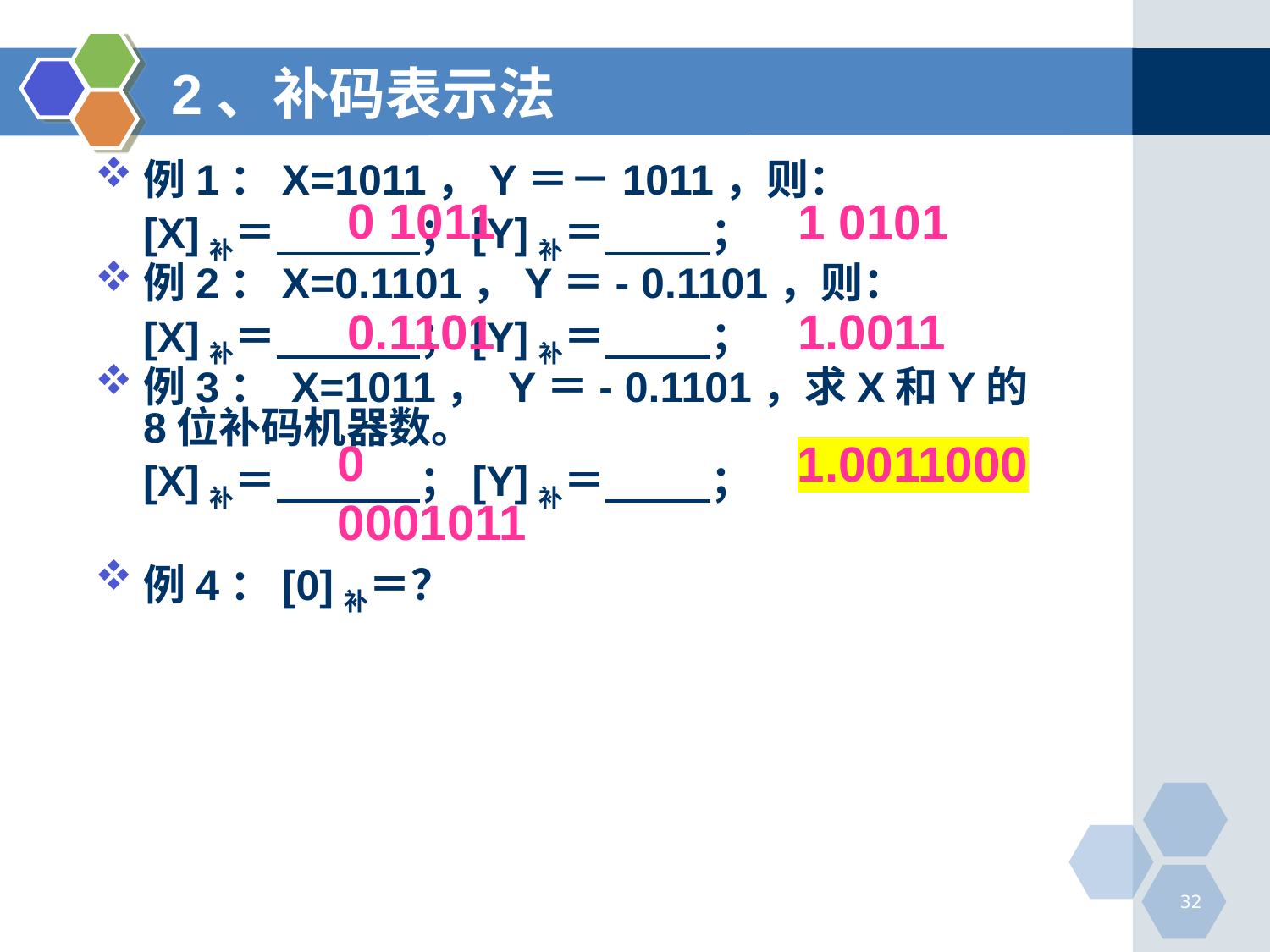

# 2、补码表示法
例1：X=1011，Y＝－1011，则：
	[X]补＝               ；[Y]补＝           ；
例2：X=0.1101，Y＝- 0.1101，则：
	[X]补＝               ；[Y]补＝           ；
例3： X=1011， Y＝- 0.1101，求X和Y的8位补码机器数。
	[X]补＝               ；[Y]补＝           ；

例4：[0]补＝？
0 1011
1 0101
0.1101
1.0011
0 0001011
1.0011000
32